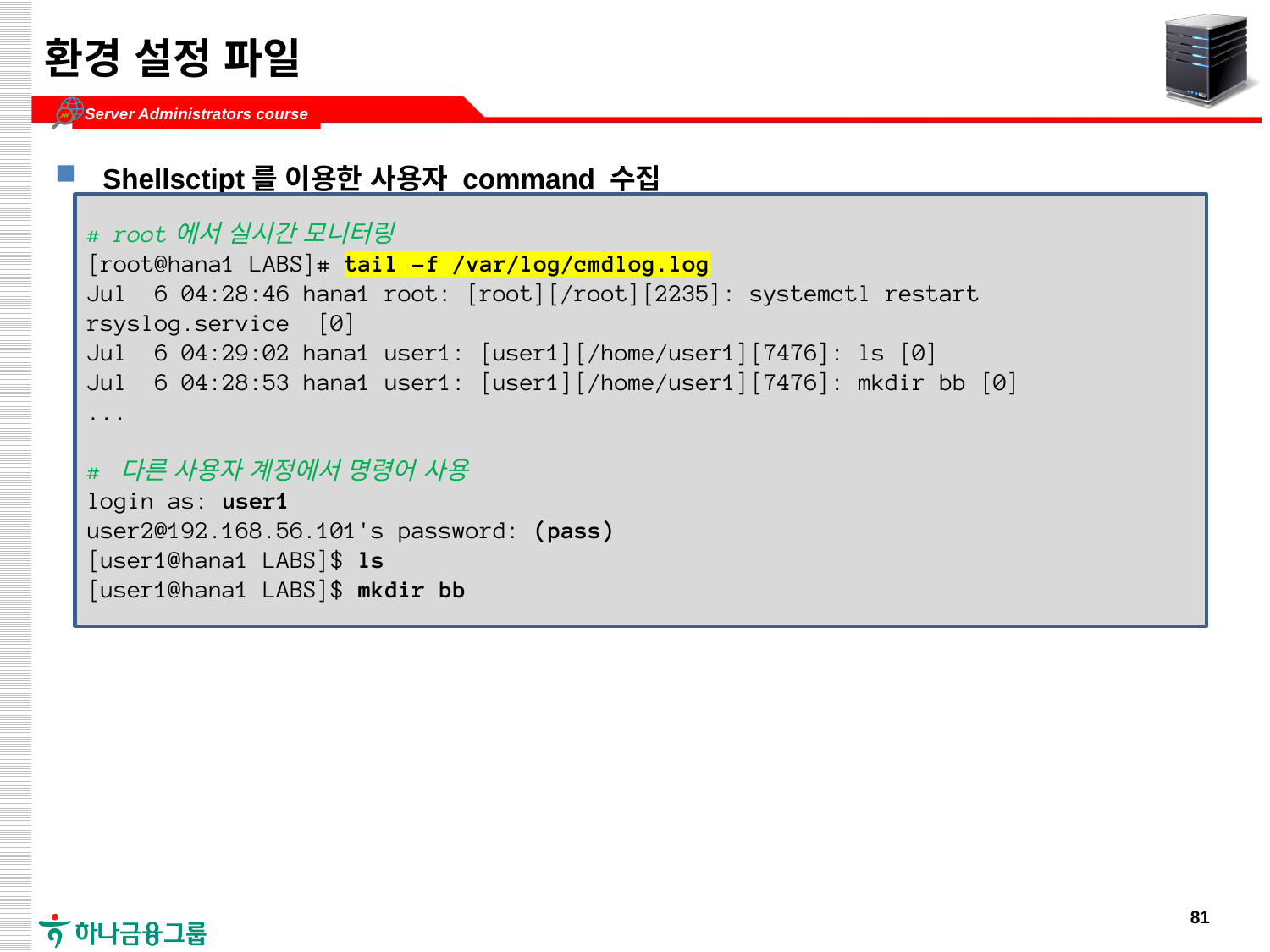

# 환경 설정 파일
Shellsctipt를 이용한 사용자 command 수집
# root에서 실시간 모니터링
[root@hana1 LABS]# tail -f /var/log/cmdlog.log
Jul  6 04:28:46 hana1 root: [root][/root][2235]: systemctl restart rsyslog.service  [0]
Jul  6 04:29:02 hana1 user1: [user1][/home/user1][7476]: ls [0]
Jul  6 04:28:53 hana1 user1: [user1][/home/user1][7476]: mkdir bb [0]
...

# 다른 사용자 계정에서 명령어 사용
login as: user1
user2@192.168.56.101's password: (pass)
[user1@hana1 LABS]$ ls
[user1@hana1 LABS]$ mkdir bb
여기까지 1일차